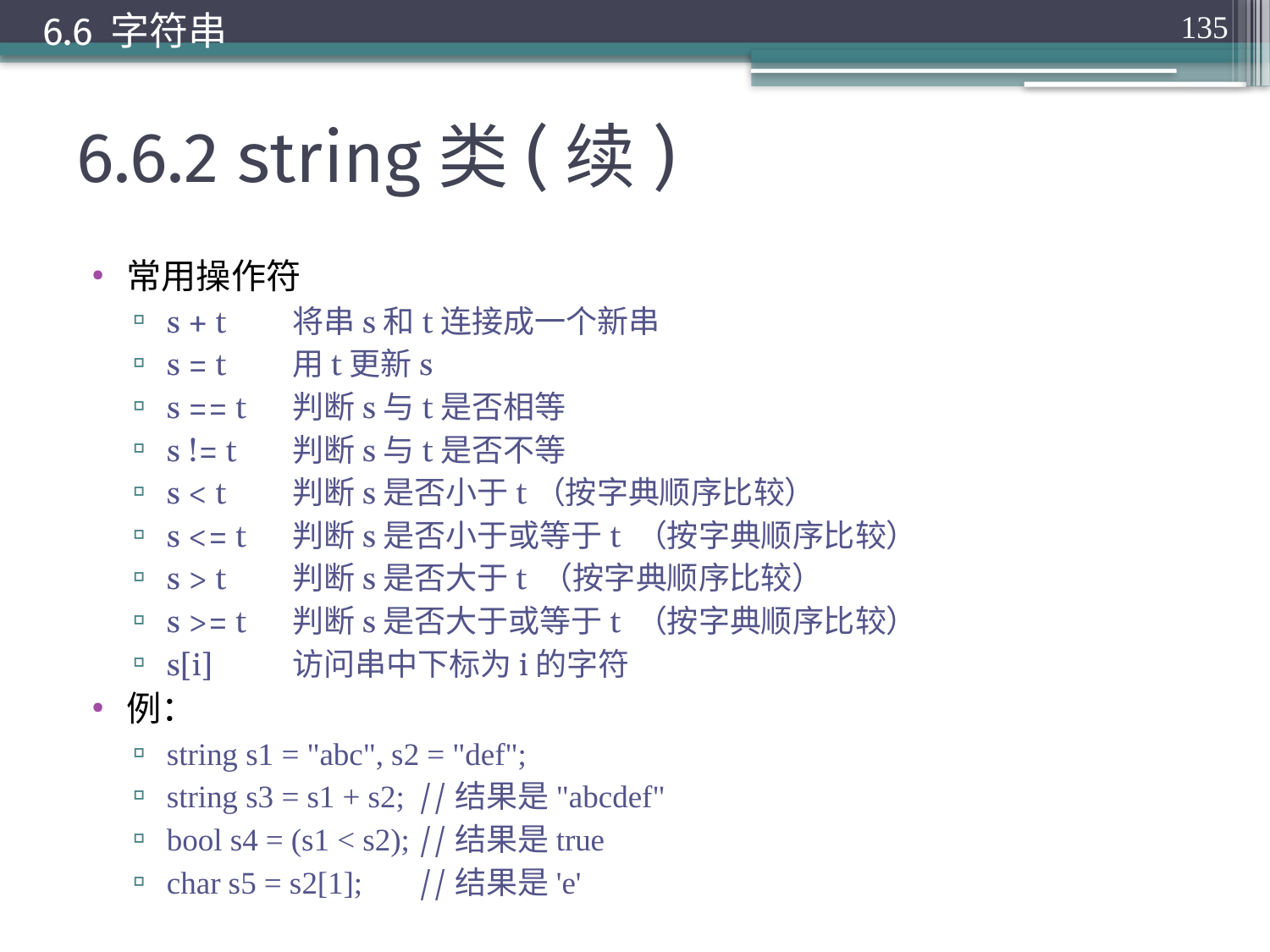

6.6 字符串
135
# 6.6.2 string类(续)
常用操作符
s + t	将串s和t连接成一个新串
s = t	用t更新s
s == t	判断s与t是否相等
s != t	判断s与t是否不等
s < t	判断s是否小于t（按字典顺序比较）
s <= t	判断s是否小于或等于t （按字典顺序比较）
s > t	判断s是否大于t （按字典顺序比较）
s >= t	判断s是否大于或等于t （按字典顺序比较）
s[i]	访问串中下标为i的字符
例：
string s1 = "abc", s2 = "def";
string s3 = s1 + s2;	//结果是"abcdef"
bool s4 = (s1 < s2);	//结果是true
char s5 = s2[1];	//结果是'e'